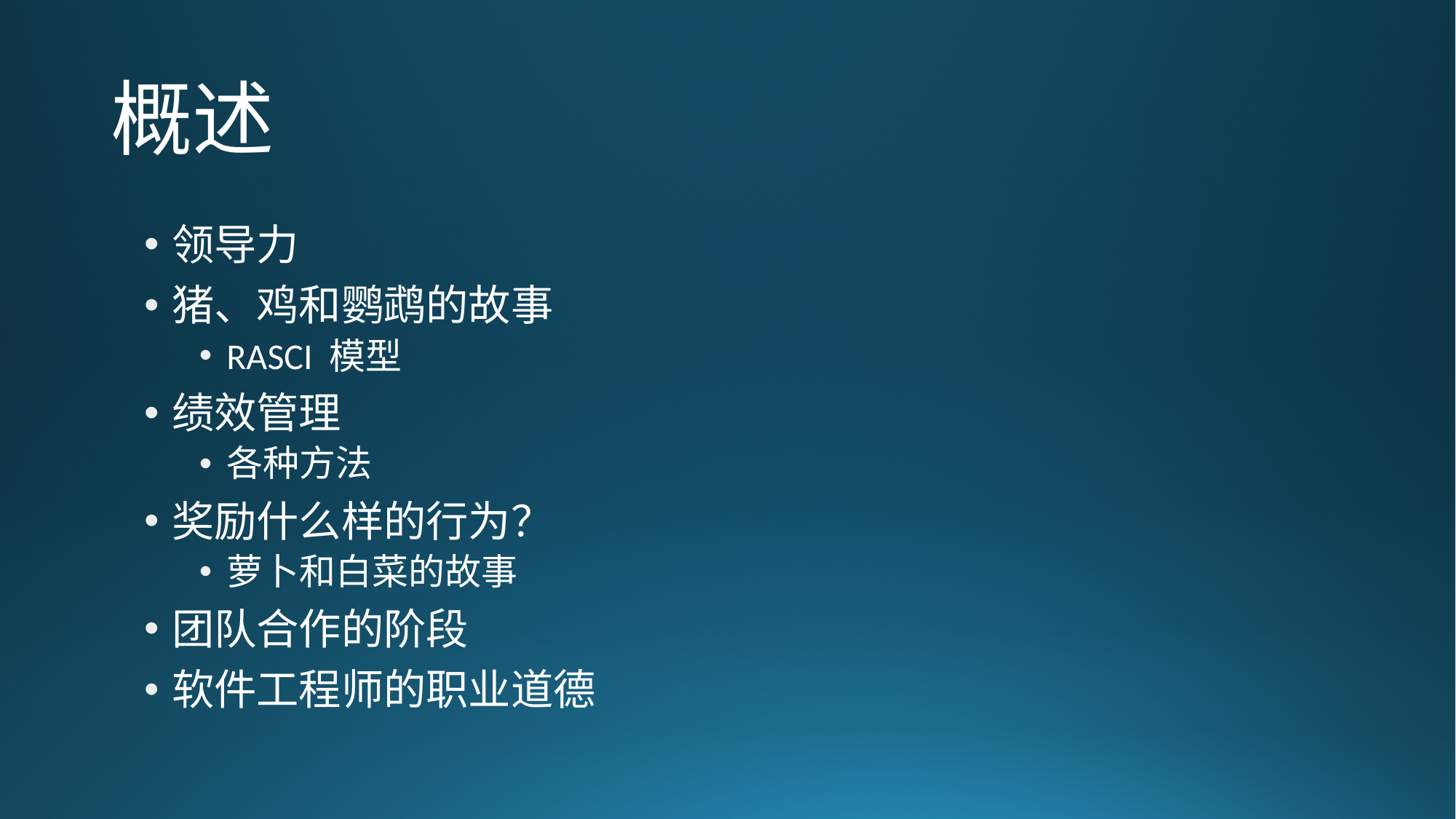

# 概述
领导力
猪、鸡和鹦鹉的故事
RASCI 模型
绩效管理
各种方法
奖励什么样的行为？
萝卜和白菜的故事
团队合作的阶段
软件工程师的职业道德